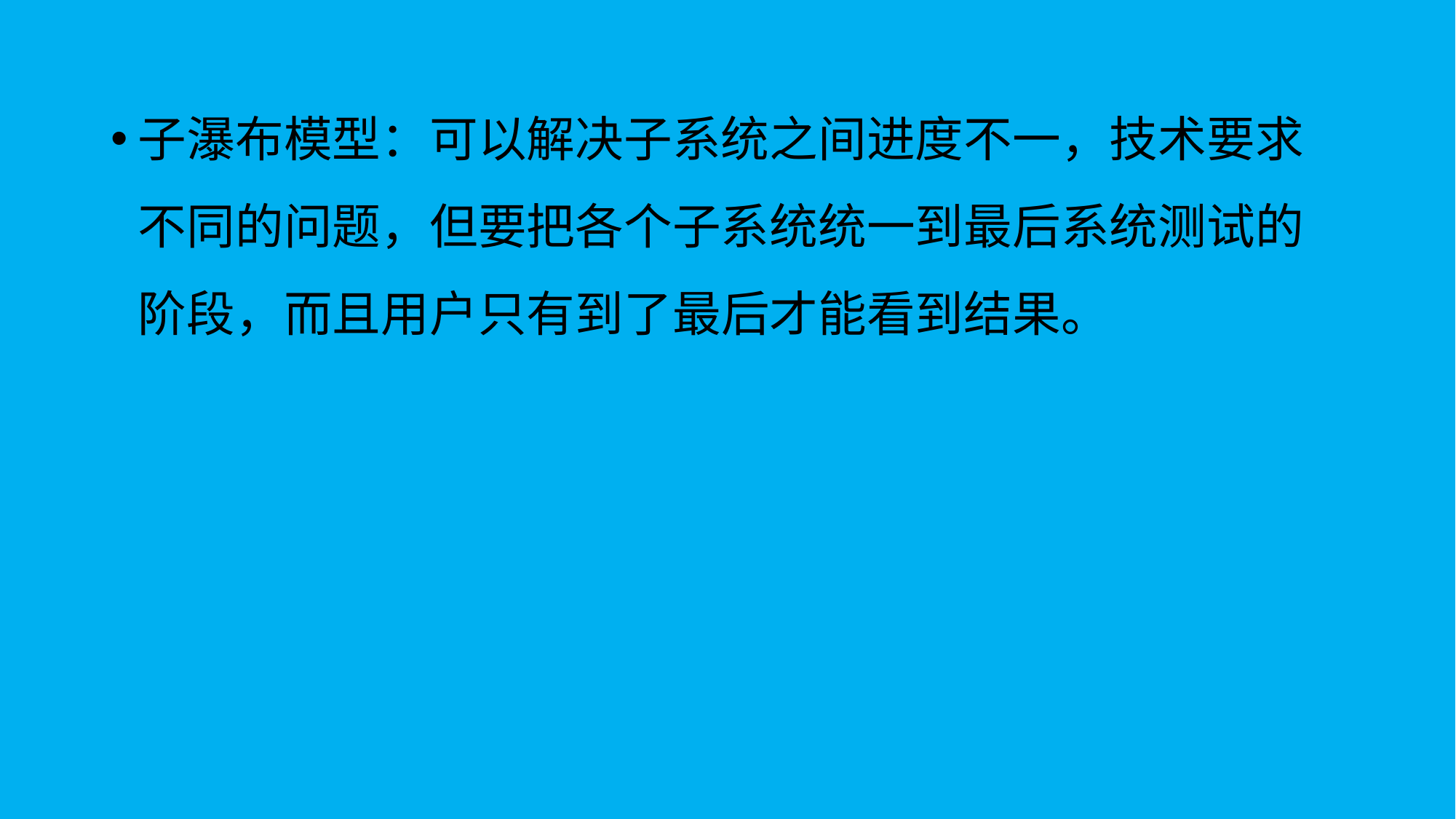

子瀑布模型：可以解决子系统之间进度不一，技术要求不同的问题，但要把各个子系统统一到最后系统测试的阶段，而且用户只有到了最后才能看到结果。